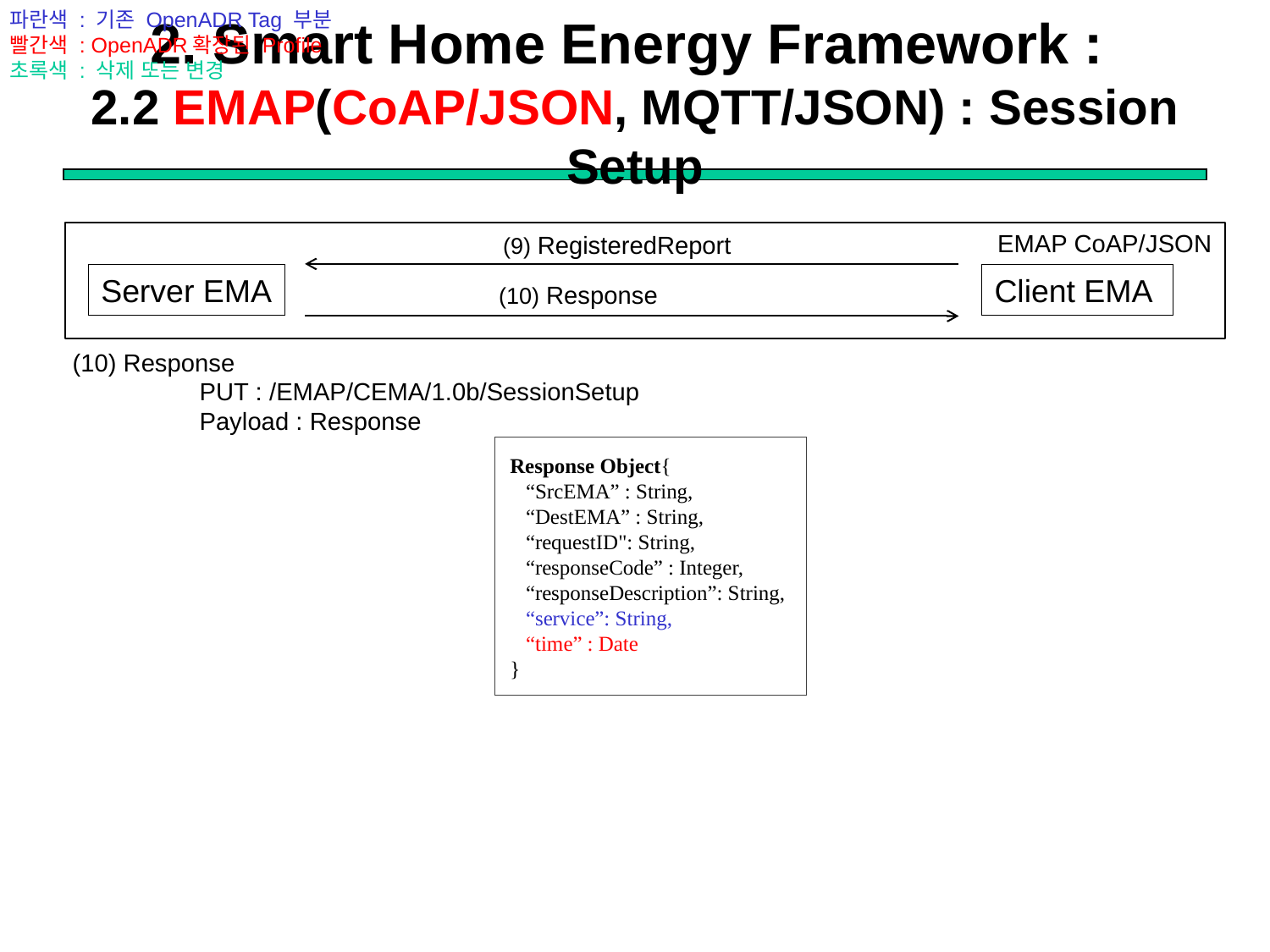

파란색 : 기존 OpenADR Tag 부분
빨간색 : OpenADR확장된 Profile
초록색 : 삭제 또는 변경
# 2. Smart Home Energy Framework : 2.2 EMAP(CoAP/JSON, MQTT/JSON) : Session Setup
EMAP CoAP/JSON

(9) RegisteredReport
Server EMA
Client EMA
(10) Response
(10) Response
	PUT : /EMAP/CEMA/1.0b/SessionSetup
	Payload : Response

Response Object{
   “SrcEMA” : String,
   “DestEMA” : String,
   “requestID": String,
   “responseCode” : Integer,
   “responseDescription”: String,
   “service”: String,
   “time” : Date
}